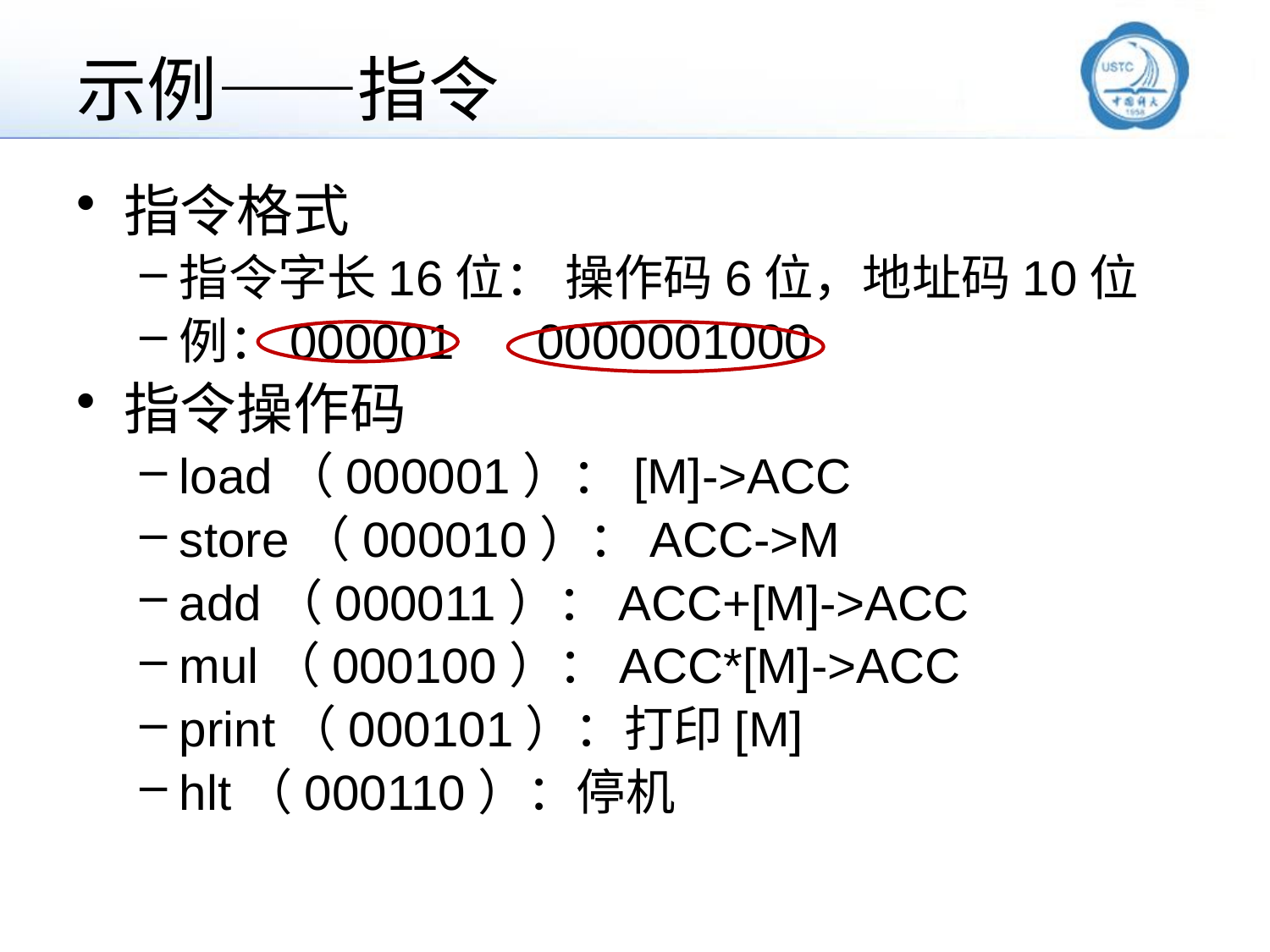

# 示例——指令
指令格式
指令字长16位： 操作码6位，地址码10位
例：000001      0000001000
指令操作码
load（000001）：[M]->ACC
store（000010）：ACC->M
add（000011）：ACC+[M]->ACC
mul（000100）：ACC*[M]->ACC
print（000101）：打印[M]
hlt（000110）：停机